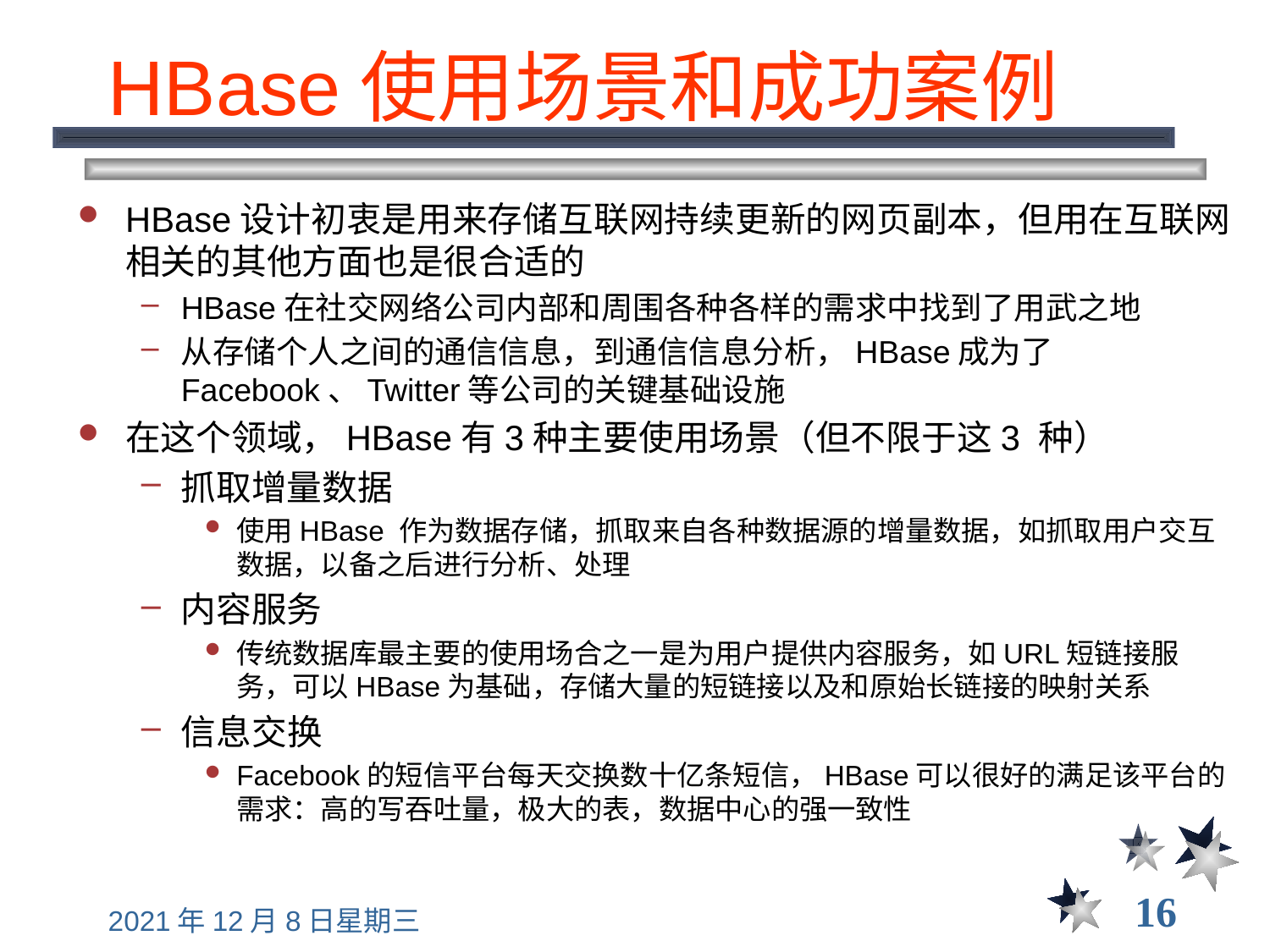

# HBase使用场景和成功案例
HBase设计初衷是用来存储互联网持续更新的网页副本，但用在互联网相关的其他方面也是很合适的
HBase在社交网络公司内部和周围各种各样的需求中找到了用武之地
从存储个人之间的通信信息，到通信信息分析，HBase成为了Facebook、Twitter等公司的关键基础设施
在这个领域，HBase有3种主要使用场景（但不限于这3 种）
抓取增量数据
使用HBase 作为数据存储，抓取来自各种数据源的增量数据，如抓取用户交互数据，以备之后进行分析、处理
内容服务
传统数据库最主要的使用场合之一是为用户提供内容服务，如URL短链接服务，可以HBase为基础，存储大量的短链接以及和原始长链接的映射关系
信息交换
Facebook的短信平台每天交换数十亿条短信，HBase可以很好的满足该平台的需求：高的写吞吐量，极大的表，数据中心的强一致性
16
2021年12月8日星期三
大数据管理----前言